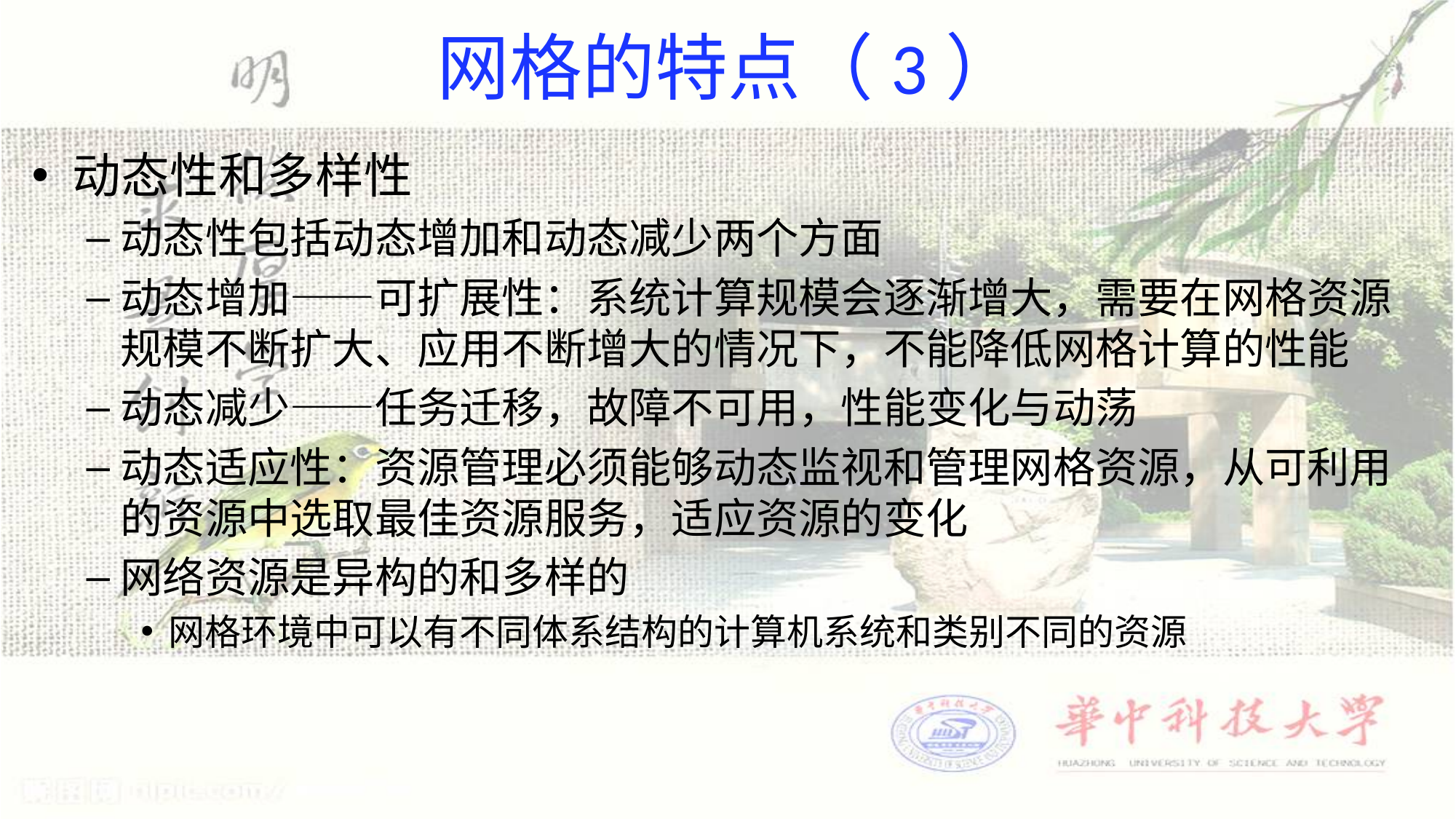

# 网格的特点（3）
动态性和多样性
动态性包括动态增加和动态减少两个方面
动态增加——可扩展性：系统计算规模会逐渐增大，需要在网格资源规模不断扩大、应用不断增大的情况下，不能降低网格计算的性能
动态减少——任务迁移，故障不可用，性能变化与动荡
动态适应性：资源管理必须能够动态监视和管理网格资源，从可利用的资源中选取最佳资源服务，适应资源的变化
网络资源是异构的和多样的
网格环境中可以有不同体系结构的计算机系统和类别不同的资源